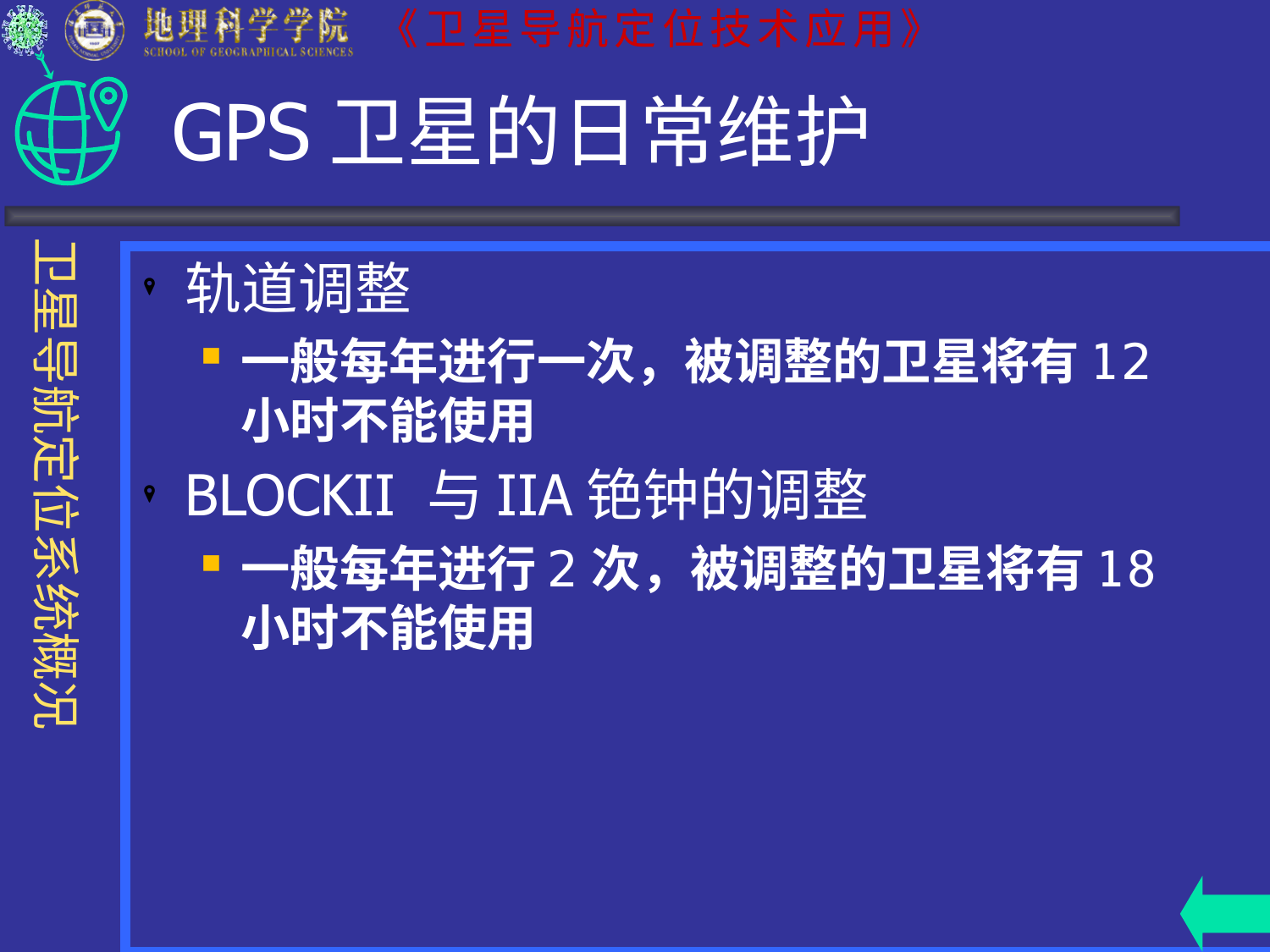

# GPS卫星的日常维护
轨道调整
一般每年进行一次，被调整的卫星将有12小时不能使用
BLOCKII 与IIA铯钟的调整
一般每年进行2次，被调整的卫星将有18小时不能使用